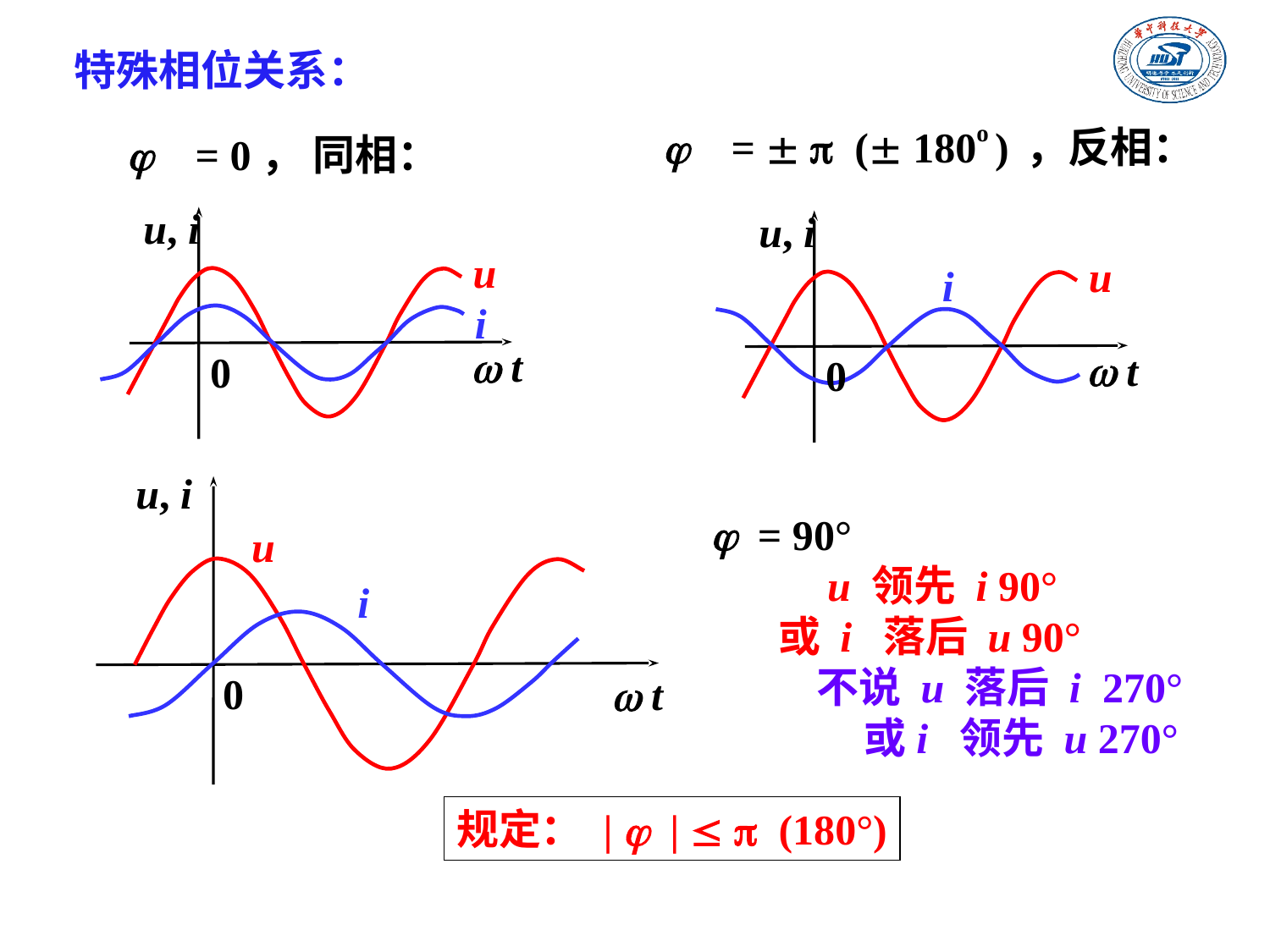

特殊相位关系：
ϕ  = ± π  (± 180o ) ，反相：
ϕ  = 0， 同相：
u, i

u

 i

ω t
0

u, i

u
 i

ω t
0

u, i

u

 i

0
ω t

ϕ  = 90°
           u 领先 i 90°
      或 i  落后 u 90°
          不说 u 落后 i  270°
               或i  领先 u 270°
规定： | ϕ  | ≤ π  (180°)